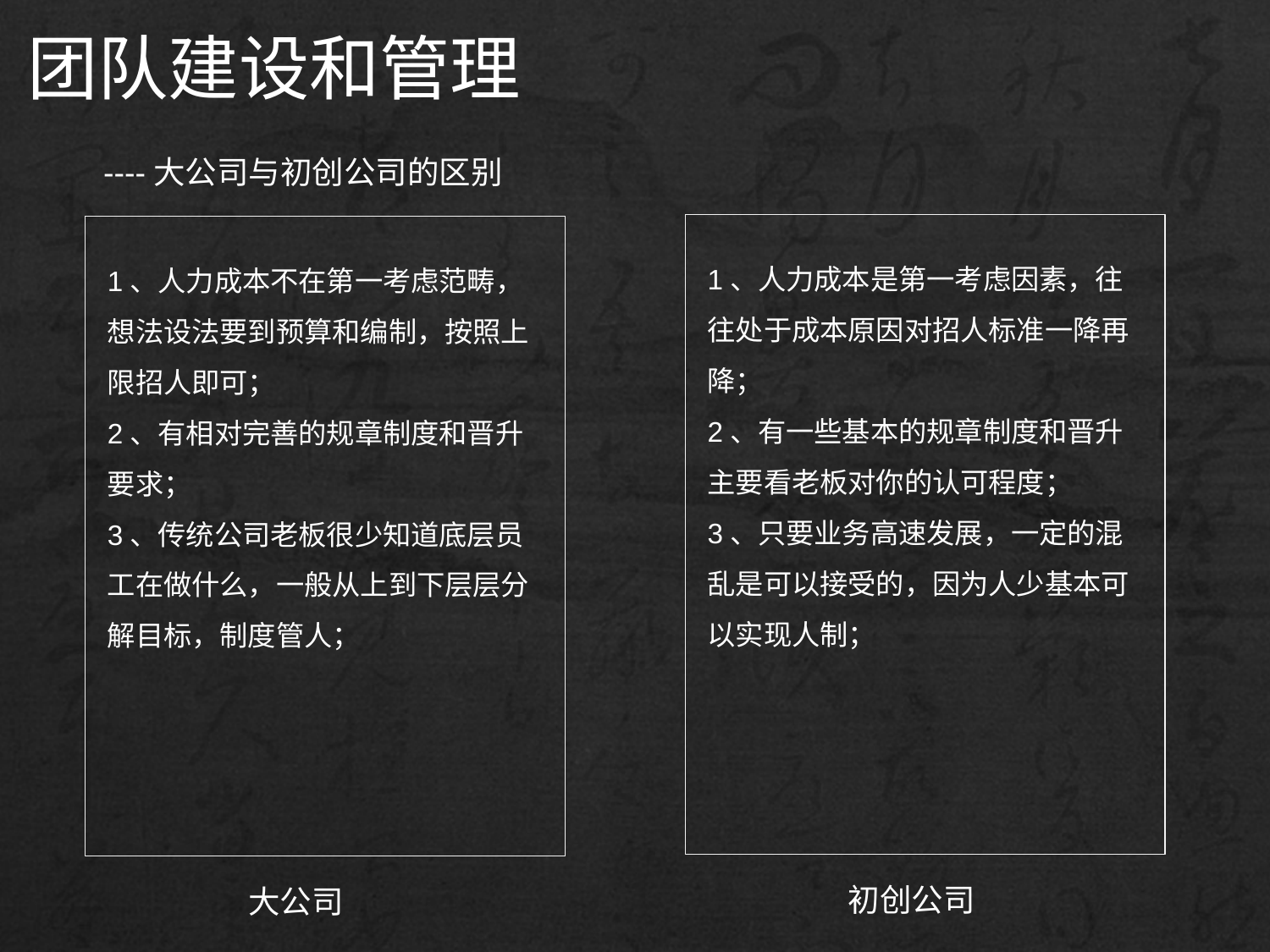

团队建设和管理
----大公司与初创公司的区别

1、人力成本是第一考虑因素，往往处于成本原因对招人标准一降再降；
2、有一些基本的规章制度和晋升主要看老板对你的认可程度；
3、只要业务高速发展，一定的混乱是可以接受的，因为人少基本可以实现人制；

1、人力成本不在第一考虑范畴，想法设法要到预算和编制，按照上限招人即可；
2、有相对完善的规章制度和晋升要求；
3、传统公司老板很少知道底层员工在做什么，一般从上到下层层分解目标，制度管人；
初创公司
大公司